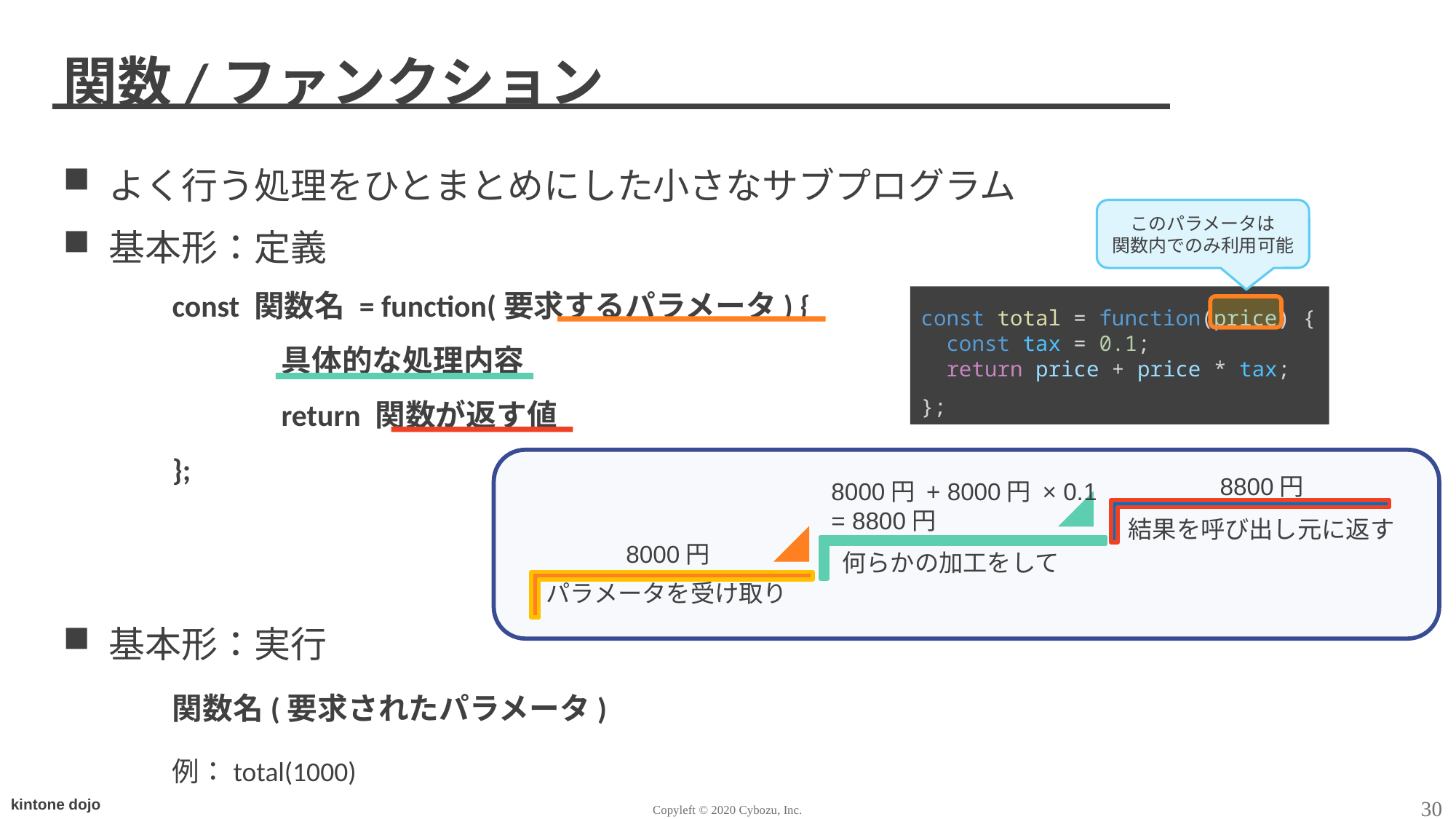

# 関数/ファンクション
よく行う処理をひとまとめにした小さなサブプログラム
基本形：定義
	const 関数名 = function(要求するパラメータ) {
		具体的な処理内容
		return 関数が返す値
	};

基本形：実行
	関数名(要求されたパラメータ)
	例：total(1000)
このパラメータは
関数内でのみ利用可能
const total = function(price) {
  const tax = 0.1;
  return price + price * tax;
};

パラメータを受け取り
何らかの加工をして
結果を呼び出し元に返す
8800円
8000円 + 8000円 × 0.1 = 8800円
8000円

30
Copyleft © 2020 Cybozu, Inc.